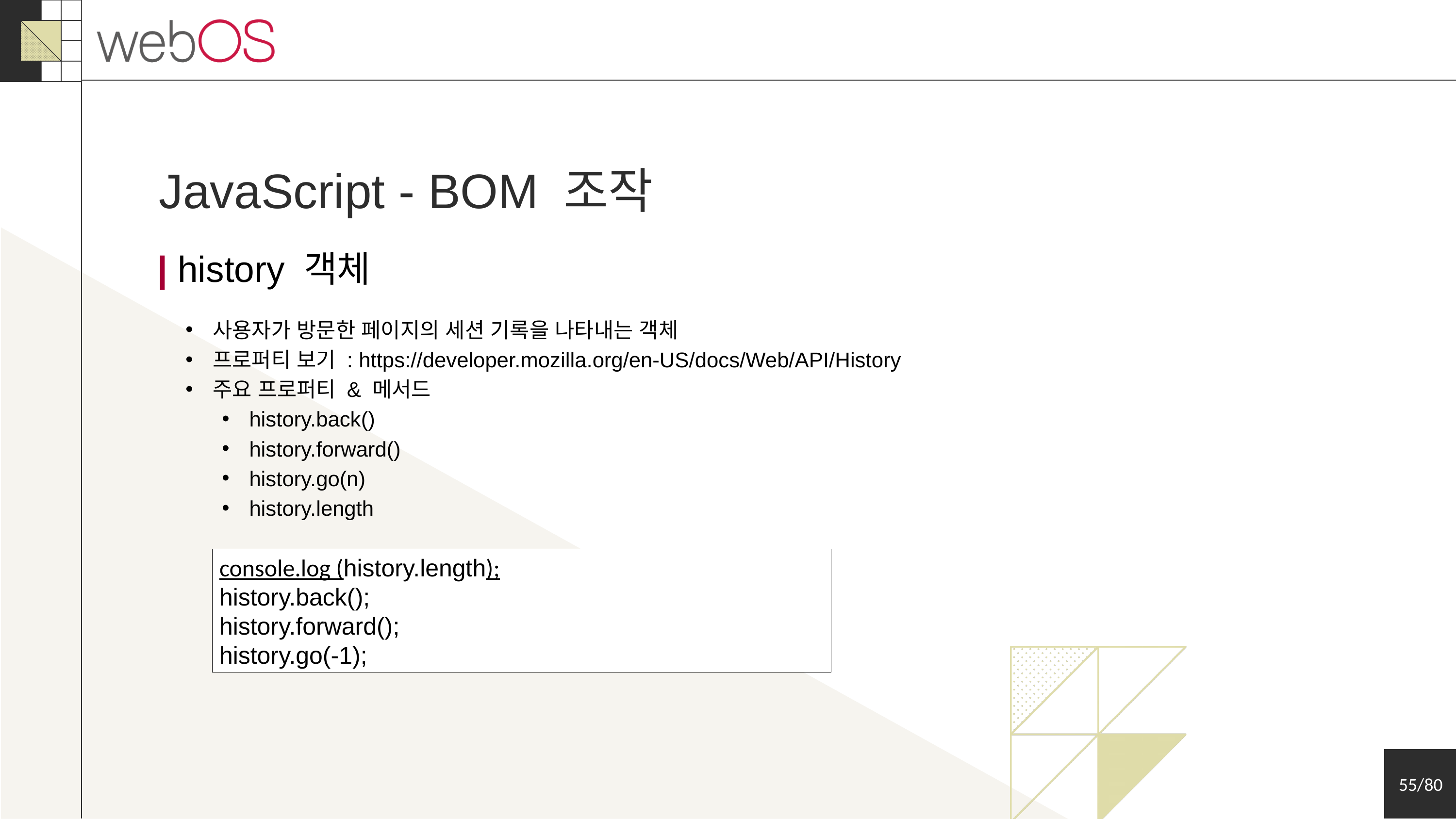

JavaScript - BOM 조작
| history 객체
사용자가 방문한 페이지의 세션 기록을 나타내는 객체
프로퍼티 보기 : https://developer.mozilla.org/en-US/docs/Web/API/History
주요 프로퍼티 & 메서드
history.back()
history.forward()
history.go(n)
history.length

console.log (history.length);
history.back();
history.forward();
history.go(-1);

55/80